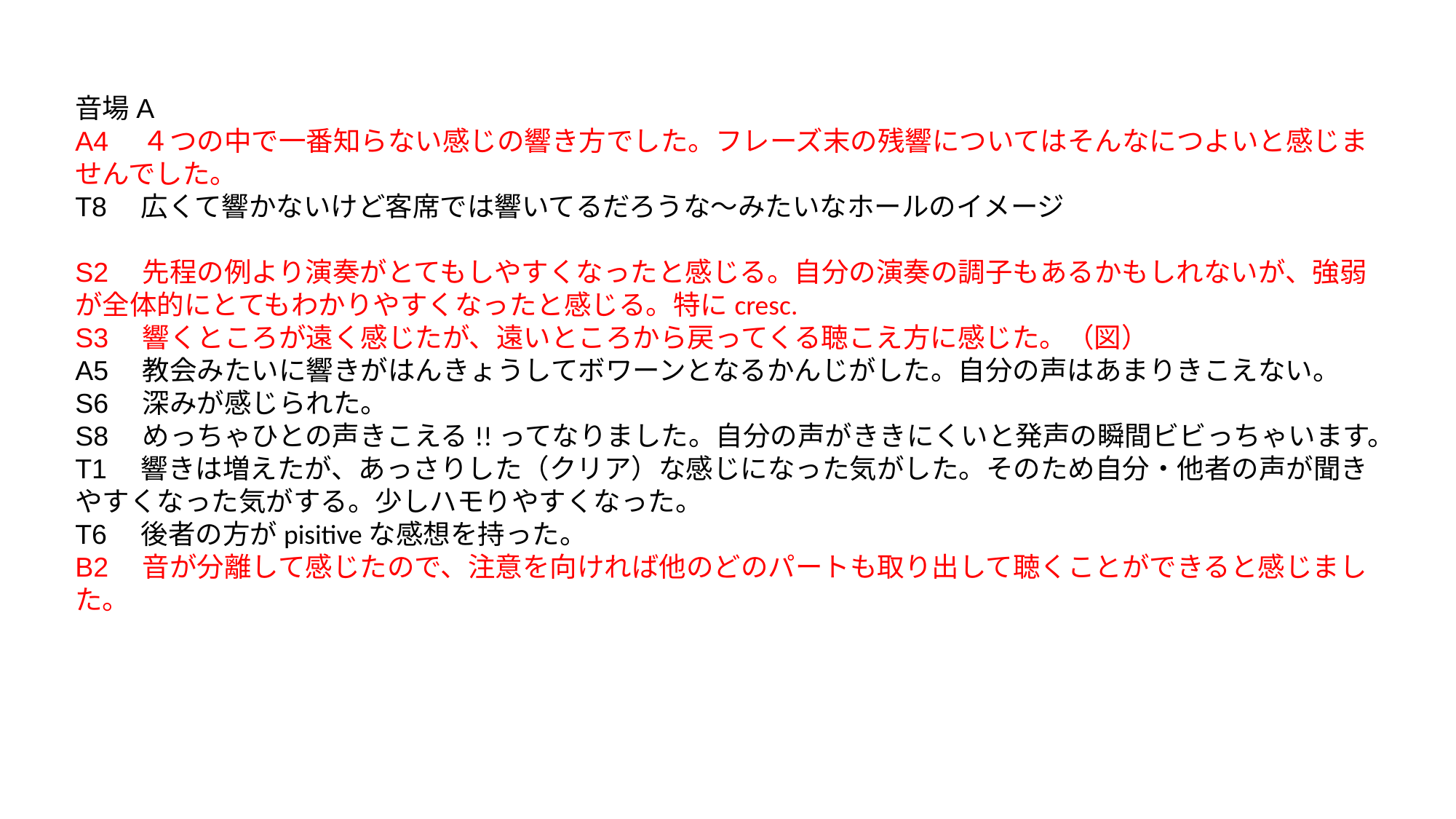

音場A
A4　４つの中で一番知らない感じの響き方でした。フレーズ末の残響についてはそんなにつよいと感じませんでした。
T8　広くて響かないけど客席では響いてるだろうな～みたいなホールのイメージ

S2　先程の例より演奏がとてもしやすくなったと感じる。自分の演奏の調子もあるかもしれないが、強弱が全体的にとてもわかりやすくなったと感じる。特にcresc.
S3　響くところが遠く感じたが、遠いところから戻ってくる聴こえ方に感じた。（図）
A5　教会みたいに響きがはんきょうしてボワーンとなるかんじがした。自分の声はあまりきこえない。
S6　深みが感じられた。
S8　めっちゃひとの声きこえる!!ってなりました。自分の声がききにくいと発声の瞬間ビビっちゃいます。
T1　響きは増えたが、あっさりした（クリア）な感じになった気がした。そのため自分・他者の声が聞きやすくなった気がする。少しハモりやすくなった。
T6　後者の方がpisitiveな感想を持った。
B2　音が分離して感じたので、注意を向ければ他のどのパートも取り出して聴くことができると感じました。